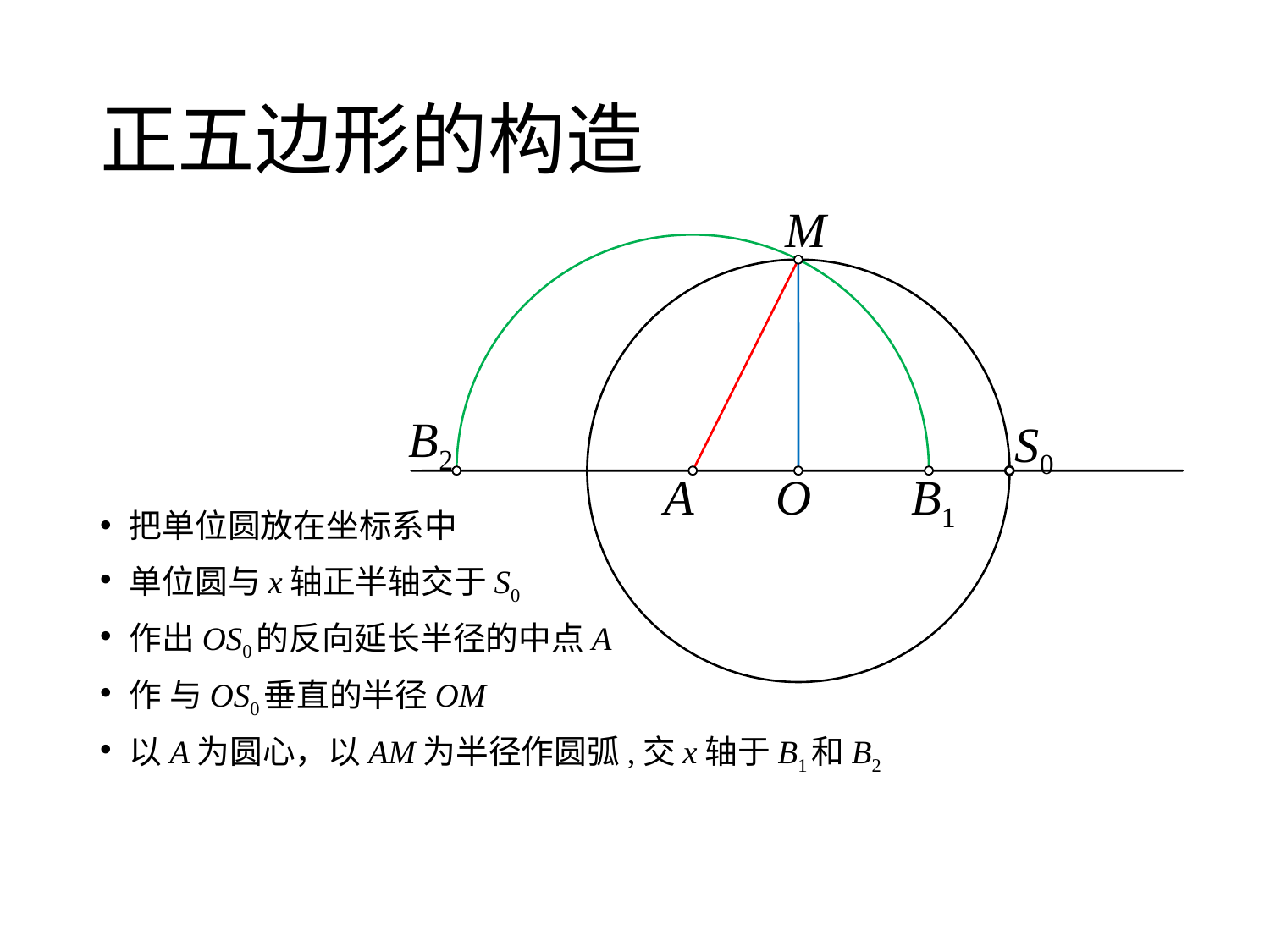

# 正五边形的构造
M

B2
S0
A
B1
O
把单位圆放在坐标系中
单位圆与x轴正半轴交于S0
作出OS0的反向延长半径的中点A
作 与OS0垂直的半径OM
以A为圆心，以AM为半径作圆弧,交x轴于B1和B2